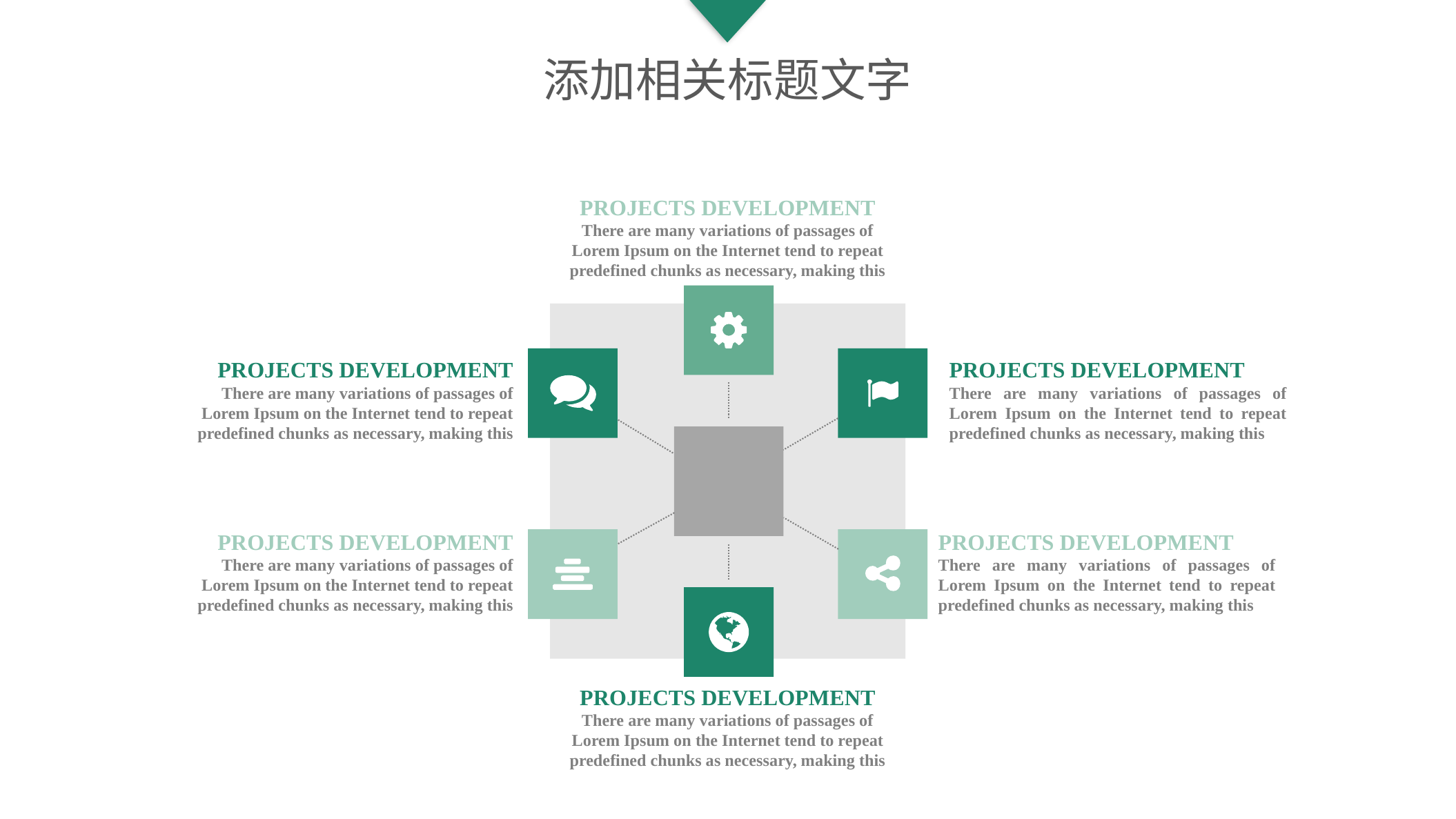

添加相关标题文字
PROJECTS DEVELOPMENT
There are many variations of passages of Lorem Ipsum on the Internet tend to repeat predefined chunks as necessary, making this

PROJECTS DEVELOPMENT
There are many variations of passages of Lorem Ipsum on the Internet tend to repeat predefined chunks as necessary, making this
PROJECTS DEVELOPMENT
There are many variations of passages of Lorem Ipsum on the Internet tend to repeat predefined chunks as necessary, making this

PROJECTS DEVELOPMENT
There are many variations of passages of Lorem Ipsum on the Internet tend to repeat predefined chunks as necessary, making this
PROJECTS DEVELOPMENT
There are many variations of passages of Lorem Ipsum on the Internet tend to repeat predefined chunks as necessary, making this

PROJECTS DEVELOPMENT
There are many variations of passages of Lorem Ipsum on the Internet tend to repeat predefined chunks as necessary, making this